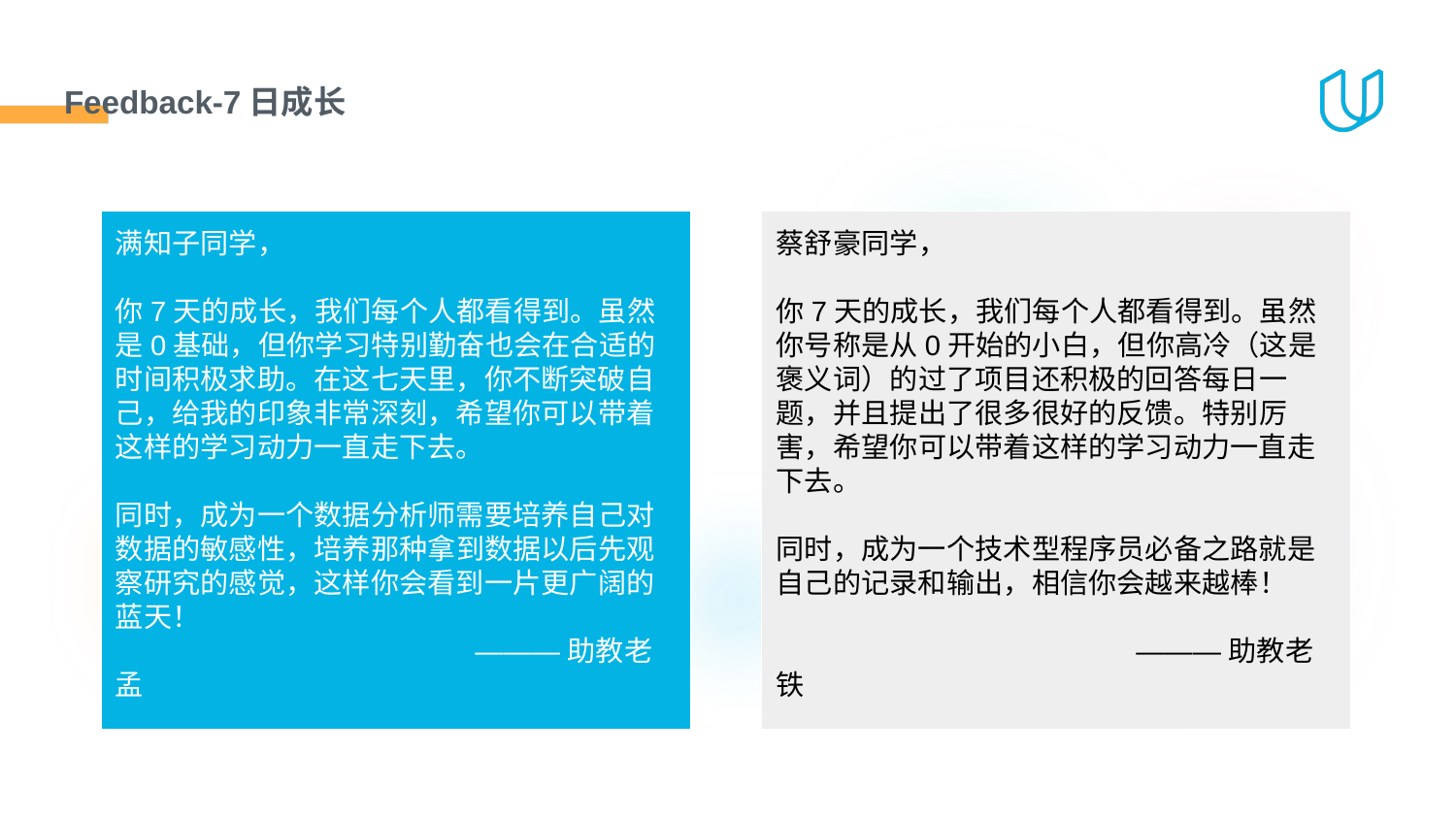

# Feedback-7日成长

满知子同学，

你7天的成长，我们每个人都看得到。虽然是0基础，但你学习特别勤奋也会在合适的时间积极求助。在这七天里，你不断突破自己，给我的印象非常深刻，希望你可以带着这样的学习动力一直走下去。

同时，成为一个数据分析师需要培养自己对数据的敏感性，培养那种拿到数据以后先观察研究的感觉，这样你会看到一片更广阔的蓝天！
                                             ———助教老孟
蔡舒豪同学，

你7天的成长，我们每个人都看得到。虽然你号称是从0开始的小白，但你高冷（这是褒义词）的过了项目还积极的回答每日一题，并且提出了很多很好的反馈。特别厉害，希望你可以带着这样的学习动力一直走下去。

同时，成为一个技术型程序员必备之路就是自己的记录和输出，相信你会越来越棒！

                                             ———助教老铁